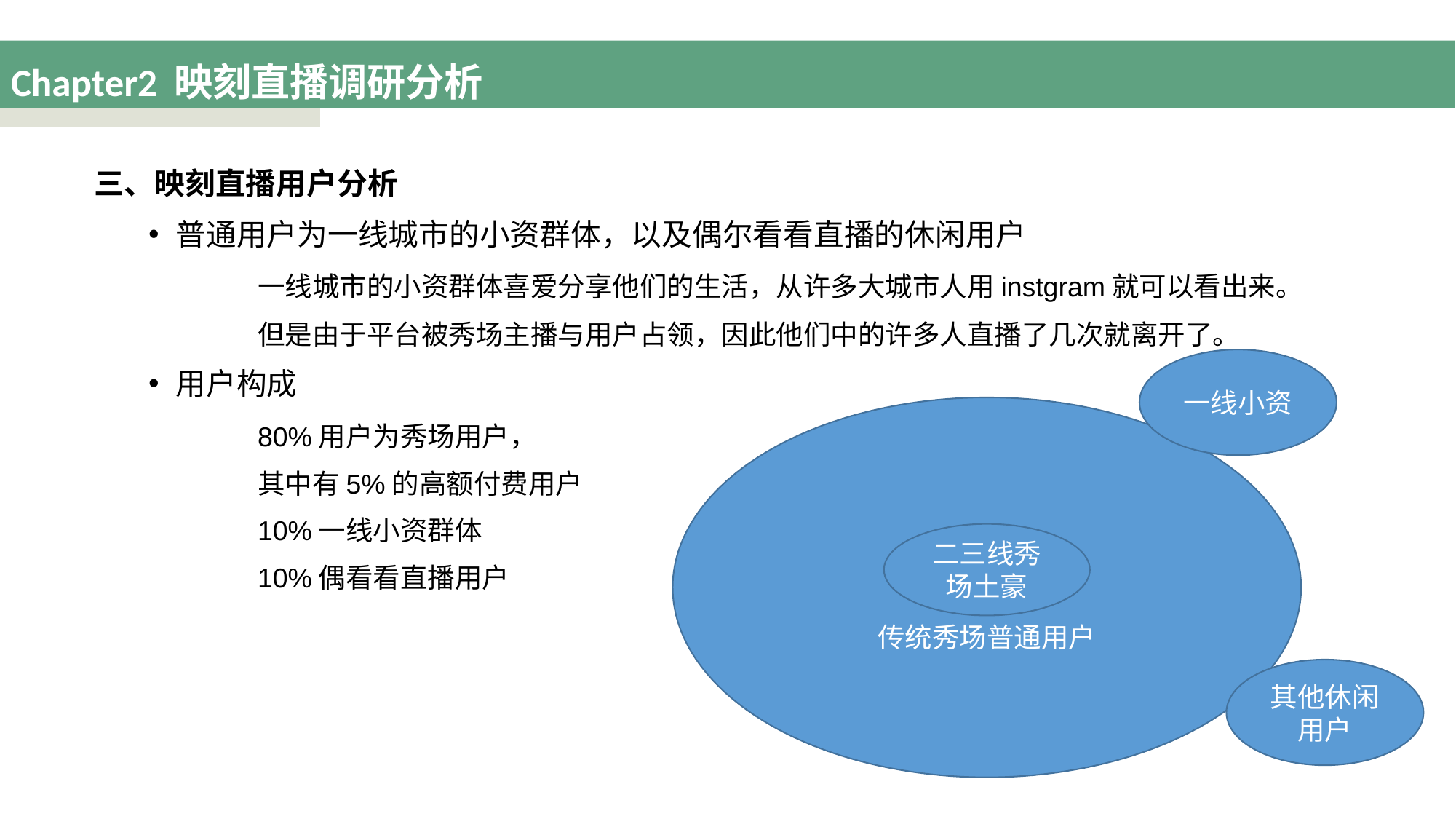

# Chapter2 映刻直播调研分析
三、映刻直播用户分析
普通用户为一线城市的小资群体，以及偶尔看看直播的休闲用户
	一线城市的小资群体喜爱分享他们的生活，从许多大城市人用instgram就可以看出来。
	但是由于平台被秀场主播与用户占领，因此他们中的许多人直播了几次就离开了。
用户构成
	80%用户为秀场用户，
	其中有5%的高额付费用户
	10%一线小资群体
	10%偶看看直播用户

一线小资

传统秀场普通用户
二三线秀场土豪
其他休闲用户